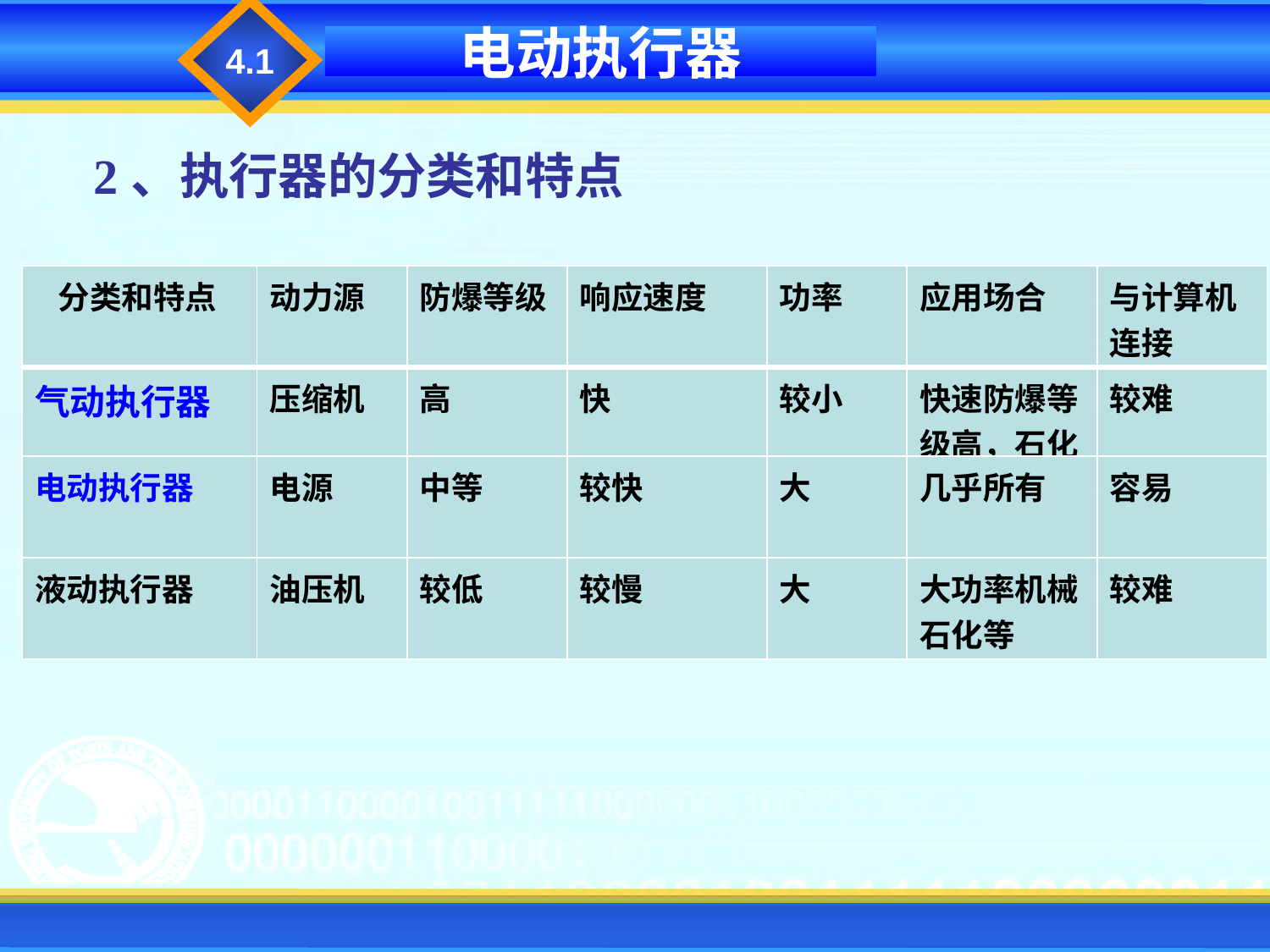

4.1
电动执行器
2、执行器的分类和特点
| 分类和特点 | 动力源 | 防爆等级 | 响应速度 | 功率 | 应用场合 | 与计算机连接 |
| --- | --- | --- | --- | --- | --- | --- |
| 气动执行器 | 压缩机 | 高 | 快 | 较小 | 快速防爆等级高，石化 | 较难 |
| 电动执行器 | 电源 | 中等 | 较快 | 大 | 几乎所有 | 容易 |
| 液动执行器 | 油压机 | 较低 | 较慢 | 大 | 大功率机械 石化等 | 较难 |